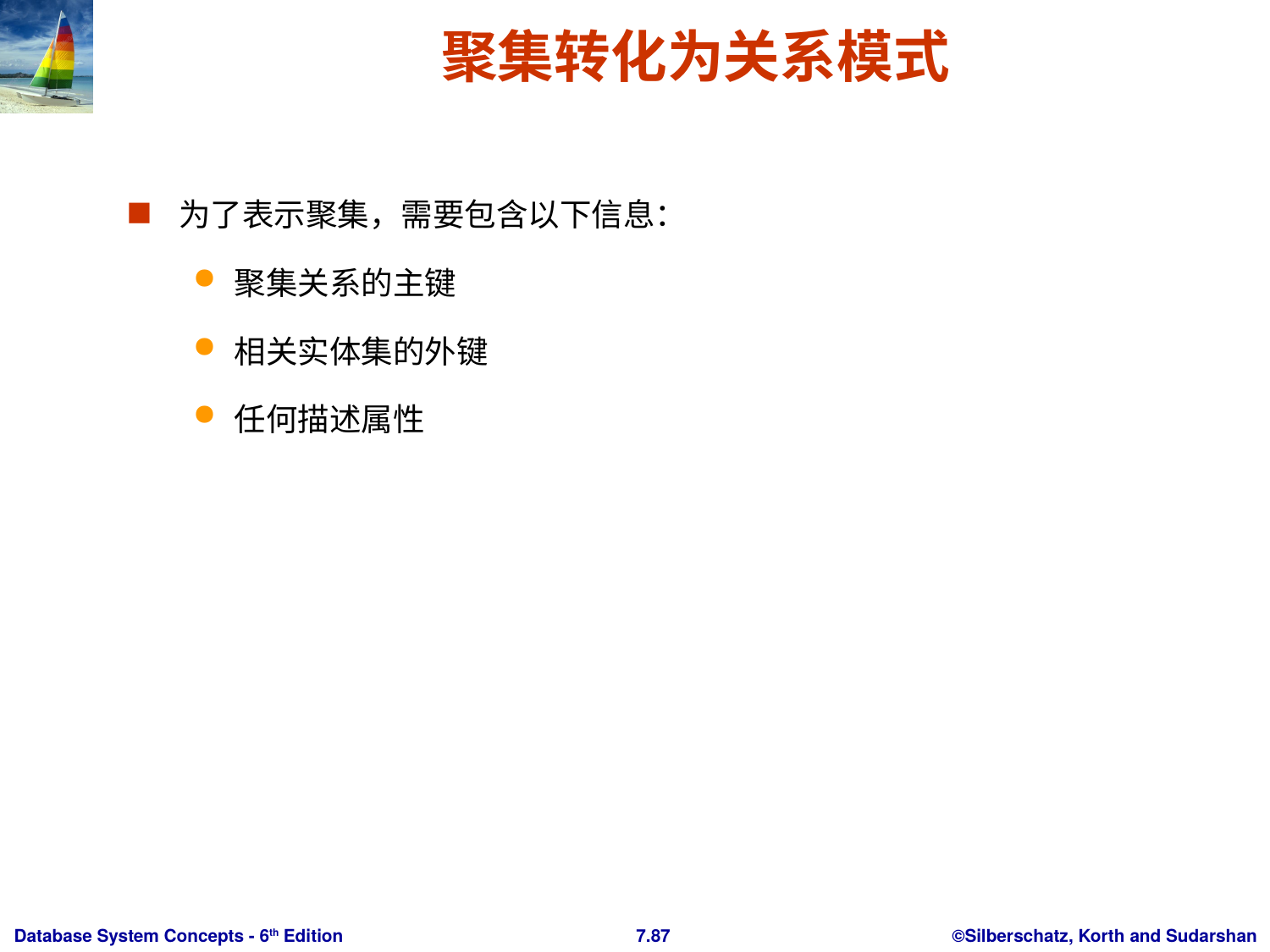

# 聚集转化为关系模式
为了表示聚集，需要包含以下信息：
聚集关系的主键
相关实体集的外键
任何描述属性